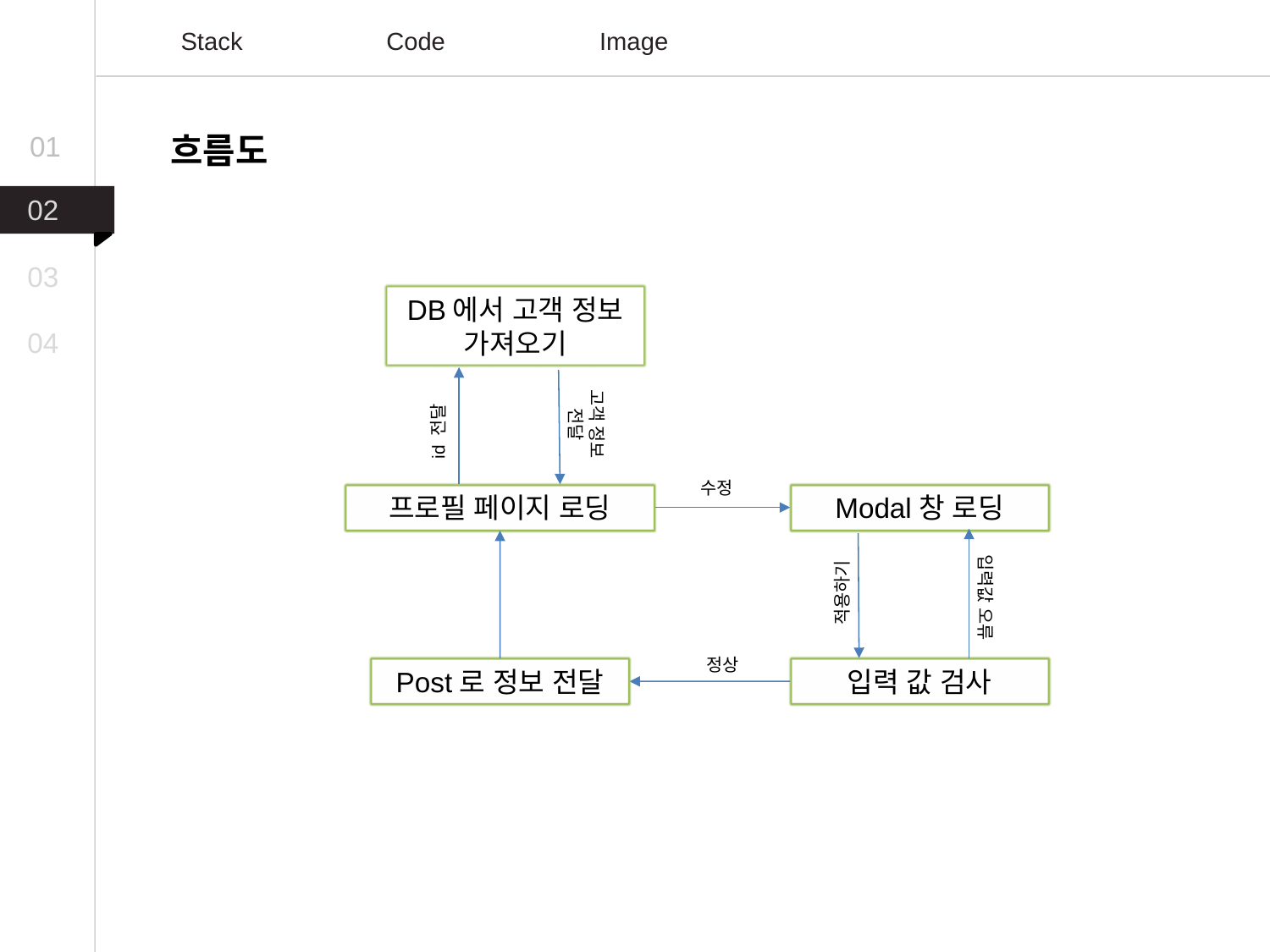

Stack
Code
Image
01
흐름도

02

03
DB에서 고객 정보
가져오기
고객 정보
전달
id 전달
수정
프로필 페이지 로딩
Modal창 로딩
적용하기
입력값 오류
정상
입력 값 검사
Post로 정보 전달
04